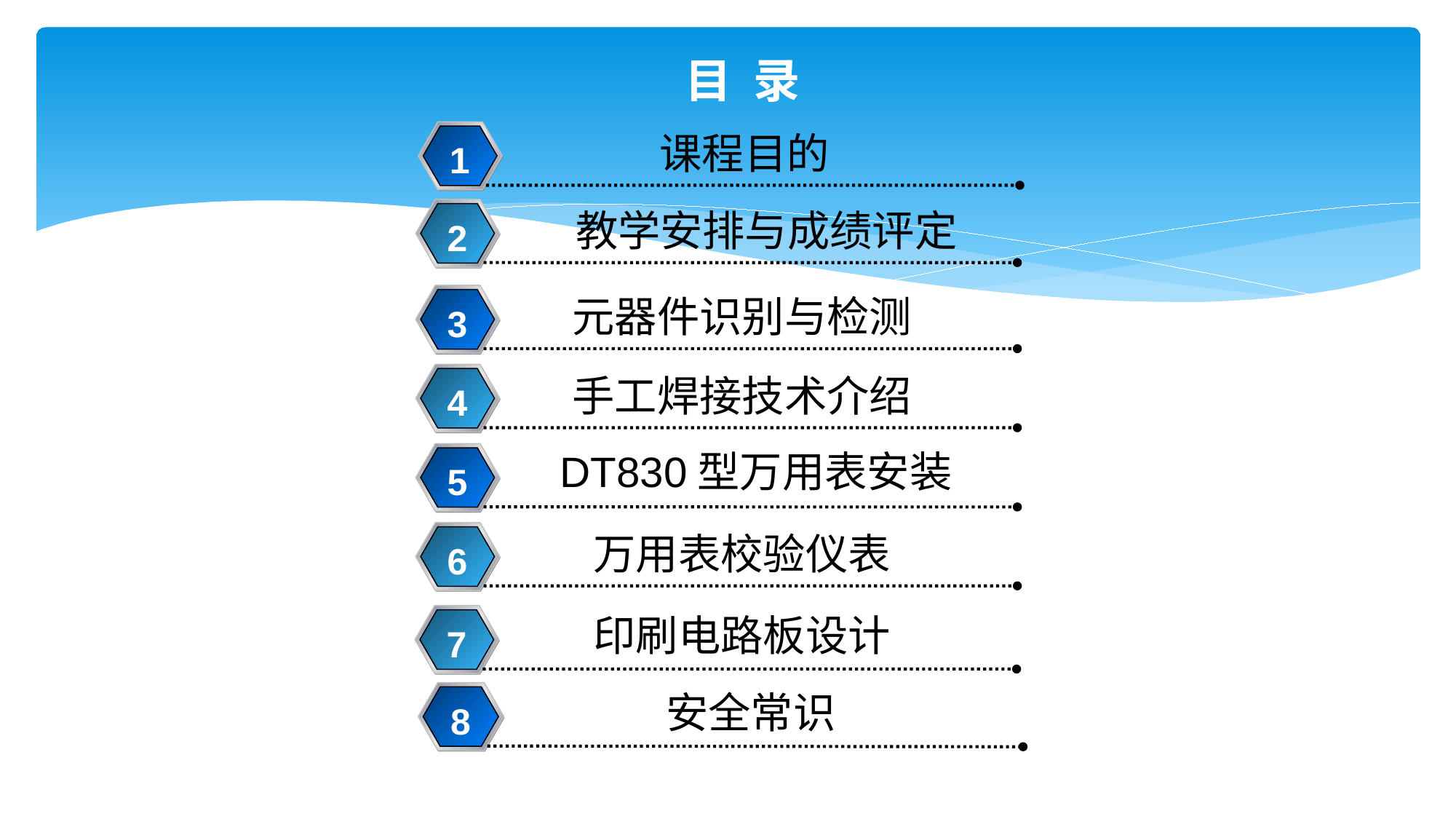

# 目  录
课程目的

1

教学安排与成绩评定

2

元器件识别与检测

3

手工焊接技术介绍

4

DT830型万用表安装

5

万用表校验仪表

6

印刷电路板设计

7

安全常识

8